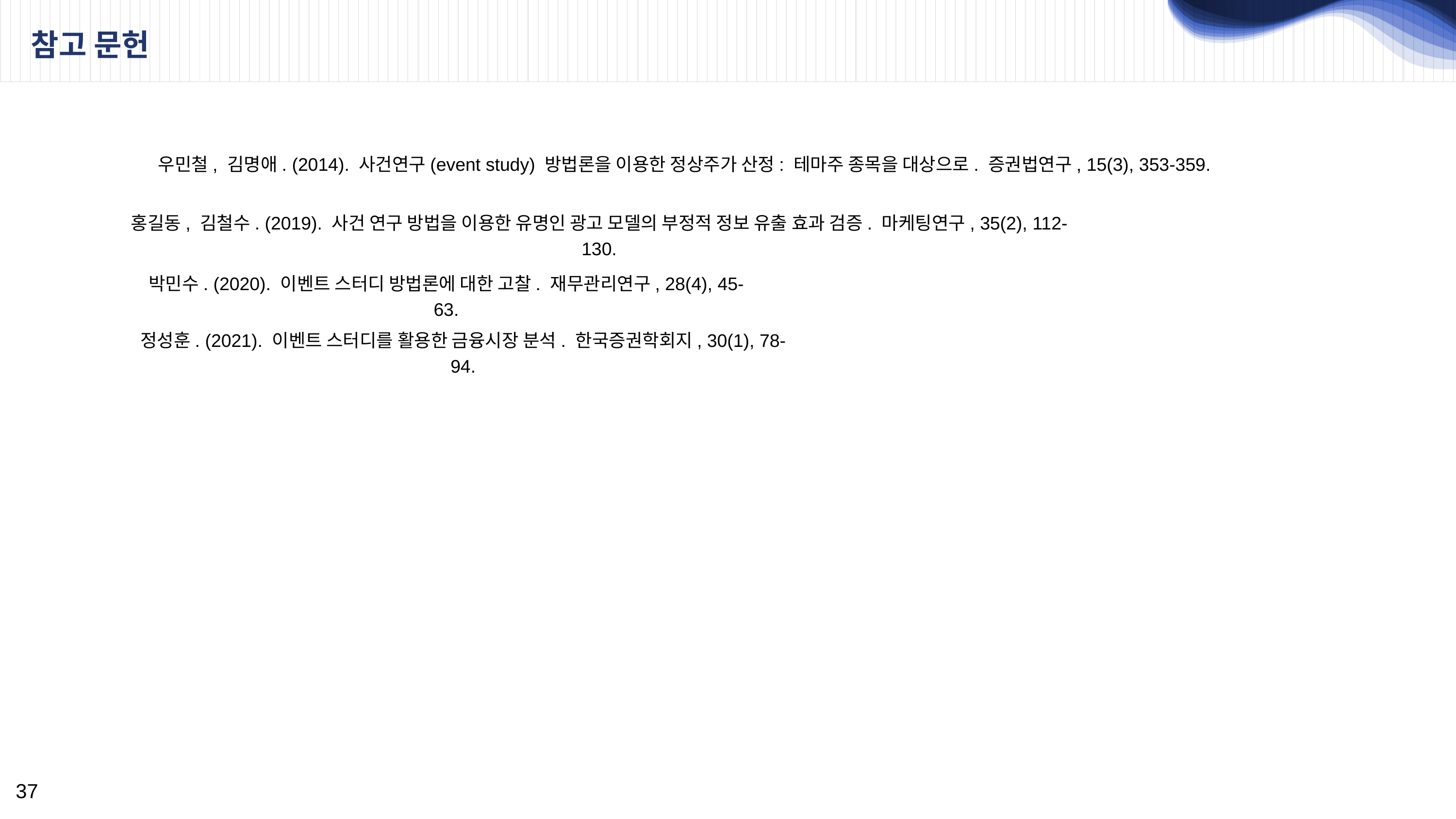

참고 문헌
우민철, 김명애. (2014). 사건연구(event study) 방법론을 이용한 정상주가 산정: 테마주 종목을 대상으로. 증권법연구, 15(3), 353-359.
홍길동, 김철수. (2019). 사건 연구 방법을 이용한 유명인 광고 모델의 부정적 정보 유출 효과 검증. 마케팅연구, 35(2), 112-130.
박민수. (2020). 이벤트 스터디 방법론에 대한 고찰. 재무관리연구, 28(4), 45-63.
정성훈. (2021). 이벤트 스터디를 활용한 금융시장 분석. 한국증권학회지, 30(1), 78-94.
37